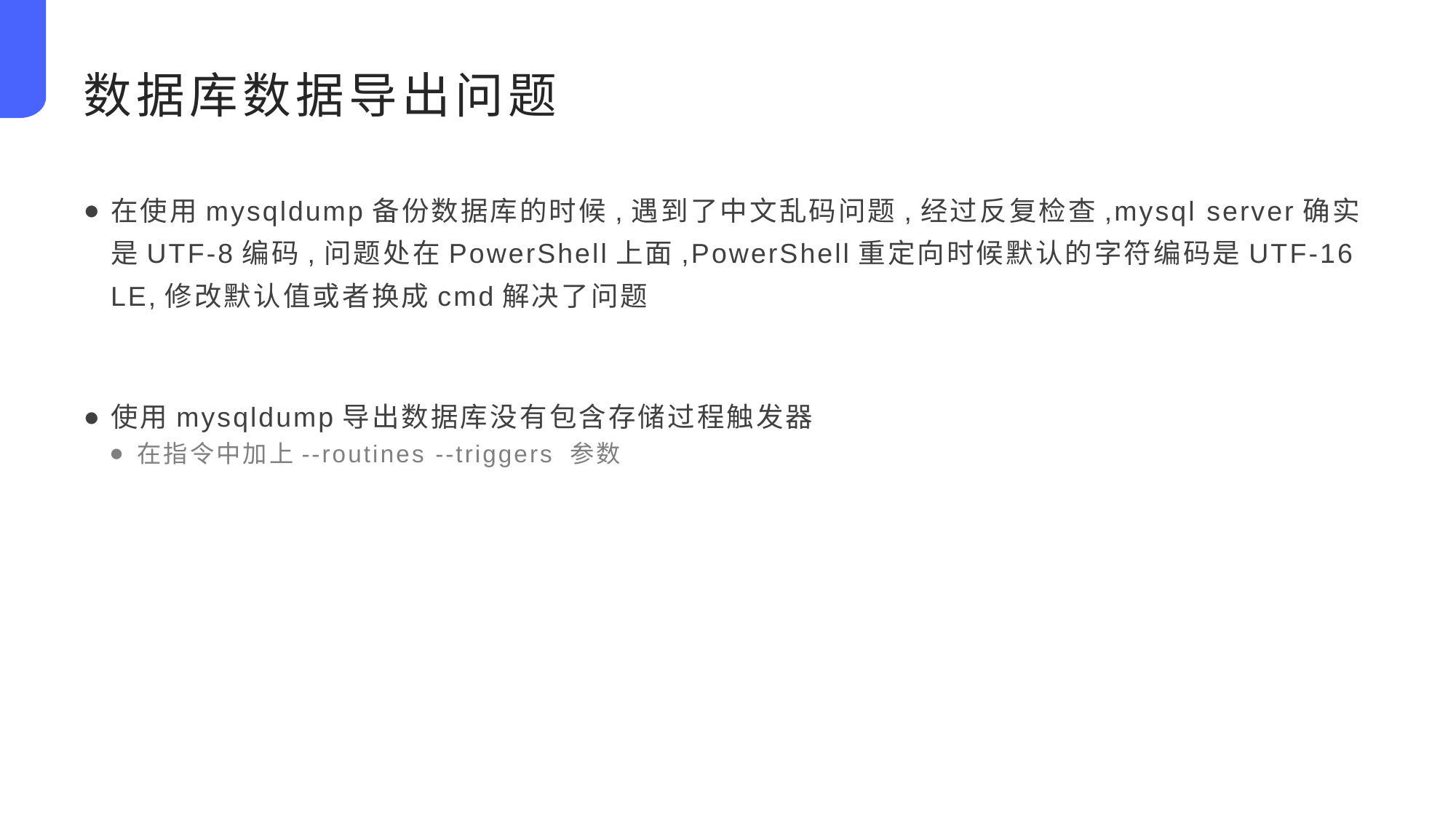

数据库数据导出问题
在使用mysqldump备份数据库的时候,遇到了中文乱码问题,经过反复检查,mysql server确实是UTF-8编码,问题处在PowerShell上面,PowerShell重定向时候默认的字符编码是UTF-16 LE,修改默认值或者换成cmd解决了问题

使用mysqldump导出数据库没有包含存储过程触发器
在指令中加上--routines --triggers 参数